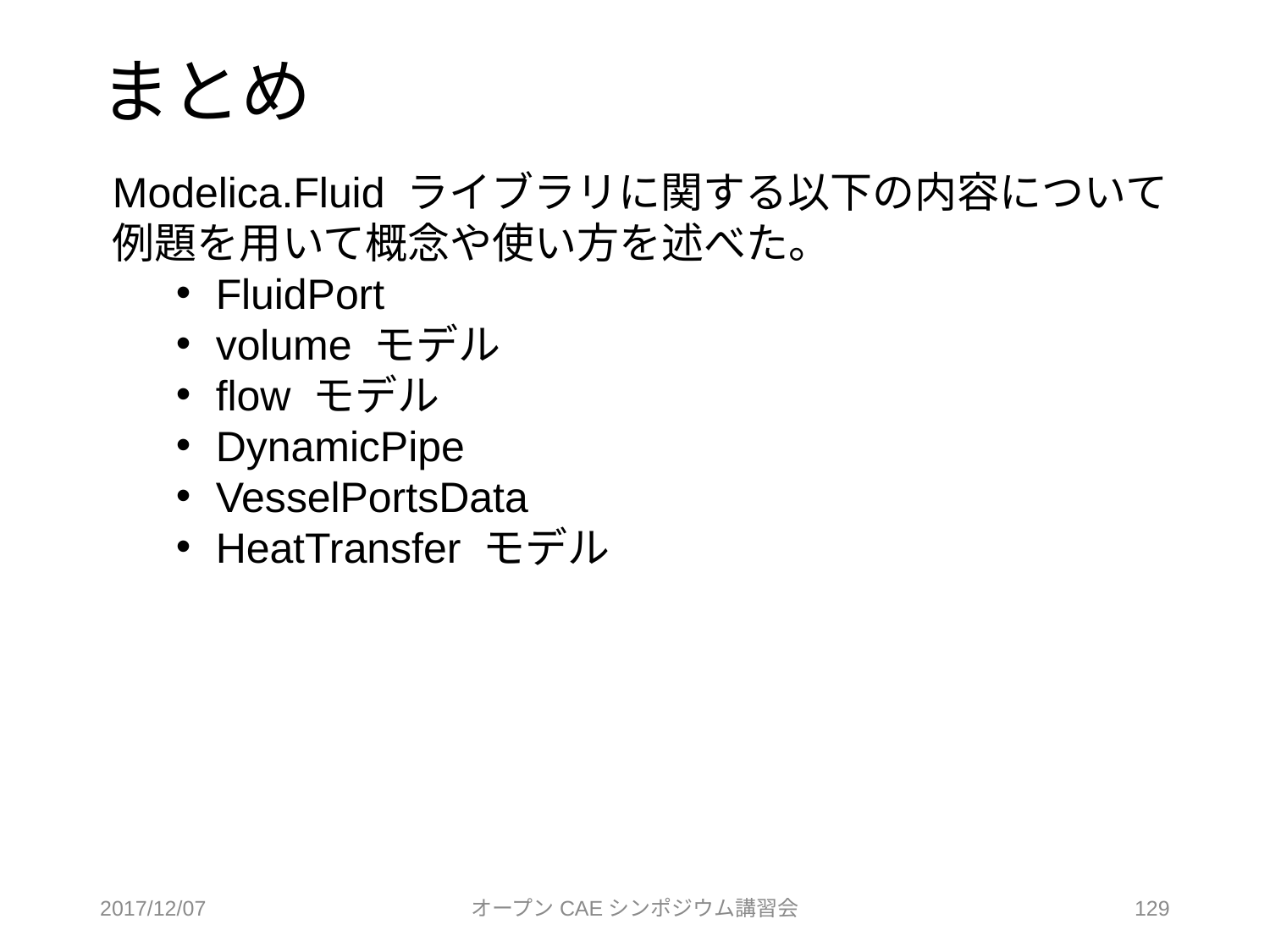

# まとめ
Modelica.Fluid ライブラリに関する以下の内容について例題を用いて概念や使い方を述べた。
FluidPort
volume モデル
flow モデル
DynamicPipe
VesselPortsData
HeatTransfer モデル
2017/12/07
オープンCAEシンポジウム講習会
129